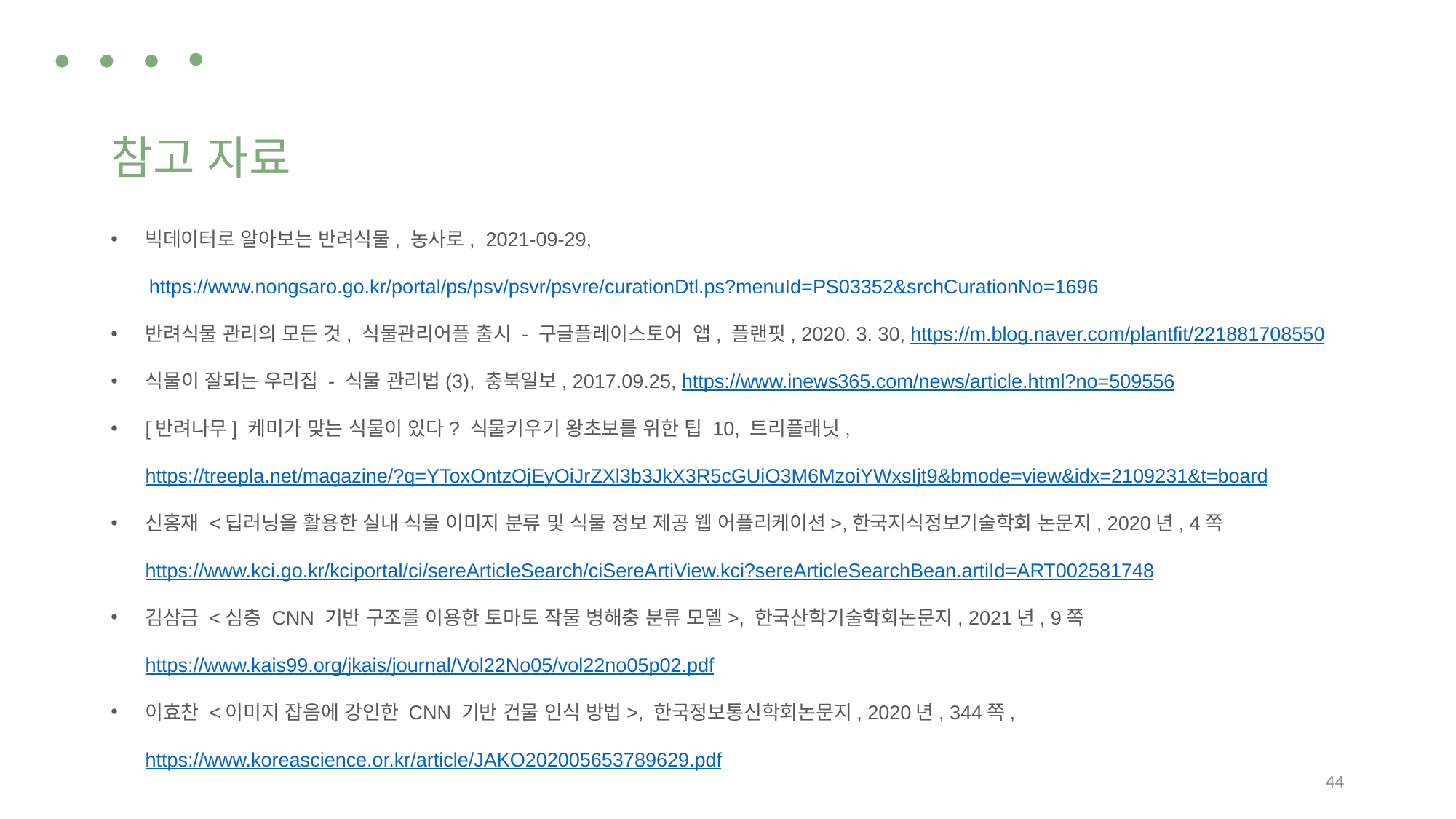

참고 자료
빅데이터로 알아보는 반려식물, 농사로,  2021-09-29,
       https://www.nongsaro.go.kr/portal/ps/psv/psvr/psvre/curationDtl.ps?menuId=PS03352&srchCurationNo=1696
반려식물 관리의 모든 것, 식물관리어플 출시 - 구글플레이스토어  앱, 플랜핏, 2020. 3. 30, https://m.blog.naver.com/plantfit/221881708550
식물이 잘되는 우리집 - 식물 관리법(3), 충북일보, 2017.09.25, https://www.inews365.com/news/article.html?no=509556
[반려나무] 케미가 맞는 식물이 있다? 식물키우기 왕초보를 위한 팁 10, 트리플래닛, https://treepla.net/magazine/?q=YToxOntzOjEyOiJrZXl3b3JkX3R5cGUiO3M6MzoiYWxsIjt9&bmode=view&idx=2109231&t=board
신홍재 <딥러닝을 활용한 실내 식물 이미지 분류 및 식물 정보 제공 웹 어플리케이션>,한국지식정보기술학회 논문지, 2020년, 4쪽
https://www.kci.go.kr/kciportal/ci/sereArticleSearch/ciSereArtiView.kci?sereArticleSearchBean.artiId=ART002581748
김삼금 <심층 CNN 기반 구조를 이용한 토마토 작물 병해충 분류 모델>, 한국산학기술학회논문지, 2021년, 9쪽 https://www.kais99.org/jkais/journal/Vol22No05/vol22no05p02.pdf
이효찬 <이미지 잡음에 강인한 CNN 기반 건물 인식 방법>, 한국정보통신학회논문지, 2020년, 344쪽, https://www.koreascience.or.kr/article/JAKO202005653789629.pdf
44